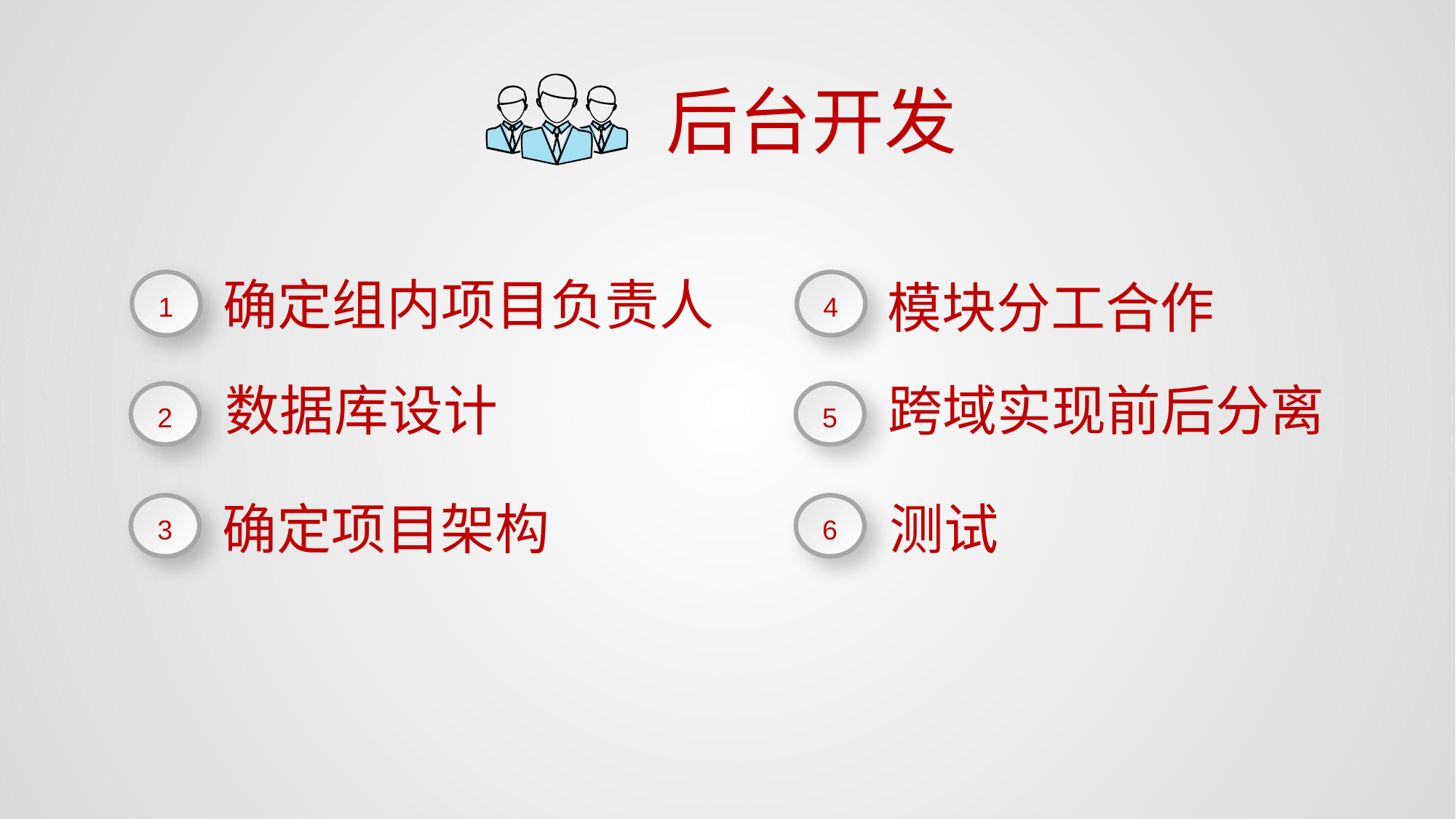

后台开发

确定组内项目负责人

1
模块分工合作

4
跨域实现前后分离

5
数据库设计

2
测试

6
确定项目架构

3